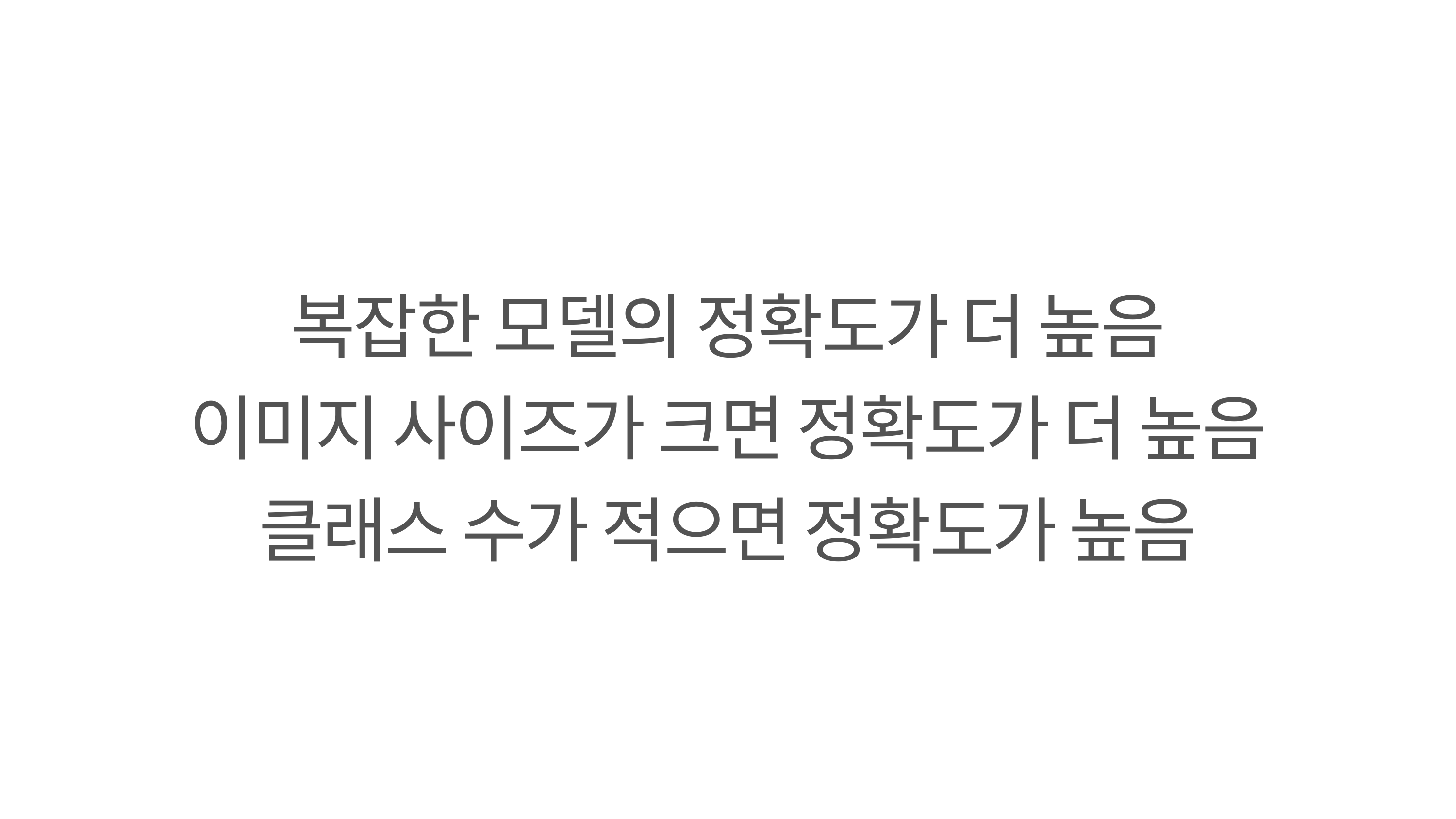

복잡한 모델의 정확도가 더 높음
이미지 사이즈가 크면 정확도가 더 높음
클래스 수가 적으면 정확도가 높음